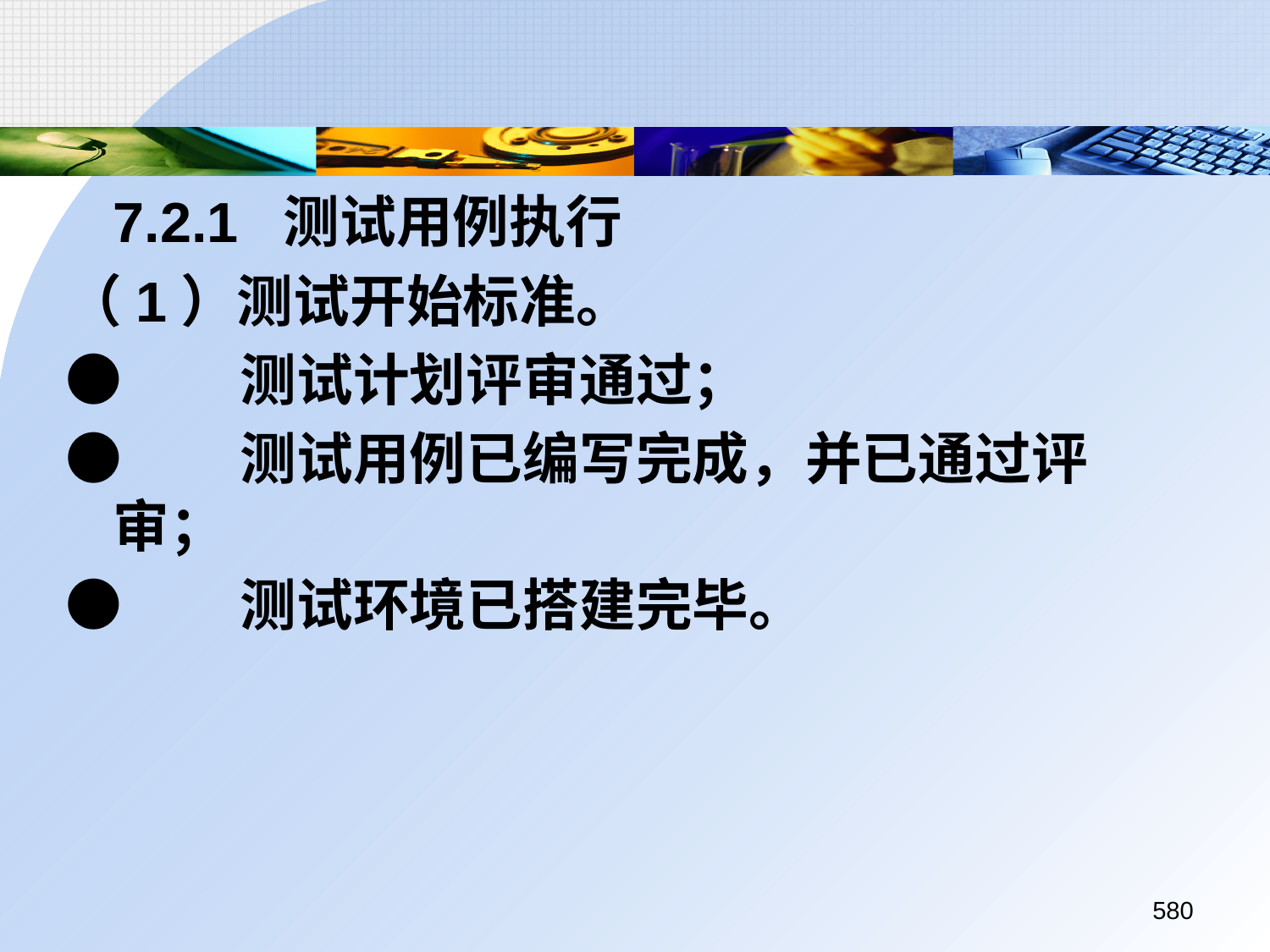

7.2.1  测试用例执行
（1）测试开始标准。
●	测试计划评审通过；
●	测试用例已编写完成，并已通过评审；
●	测试环境已搭建完毕。

580